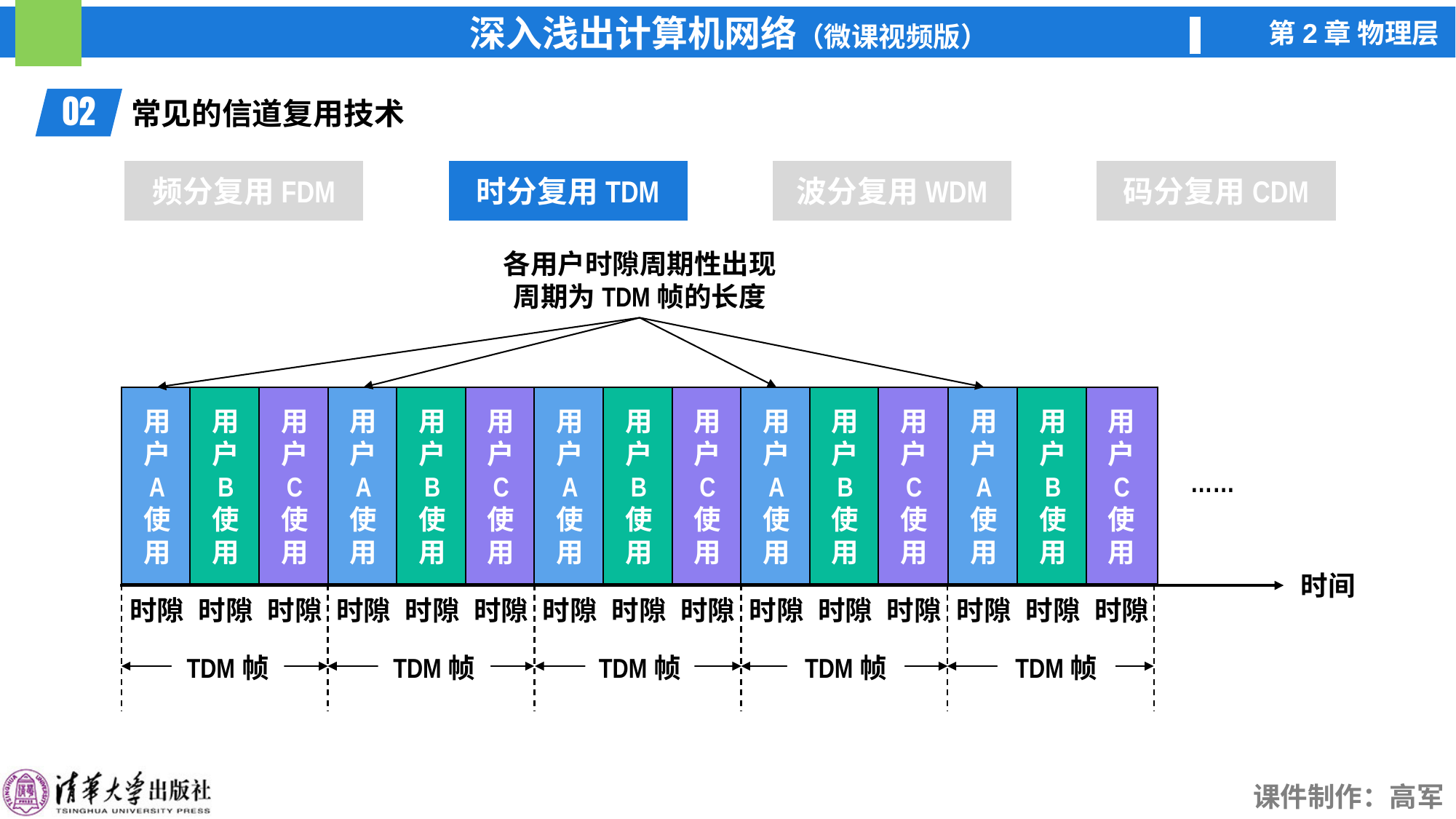

02
常见的信道复用技术
频分复用FDM
时分复用TDM
时分复用TDM
波分复用WDM
码分复用CDM
各用户时隙周期性出现
周期为TDM帧的长度

用户
A
使
用

用户
B
使
用

用户
C
使
用

用户
A
使
用

用户
B
使
用

用户
C
使
用

用户
A
使
用

用户
B
使
用

用户
C
使
用

用户
A
使
用

用户
B
使
用

用户
C
使
用

用户
A
使
用

用户
B
使
用

用户
C
使
用
……
时间
TDM帧
TDM帧
TDM帧
TDM帧
TDM帧
时隙
时隙
时隙
时隙
时隙
时隙
时隙
时隙
时隙
时隙
时隙
时隙
时隙
时隙
时隙